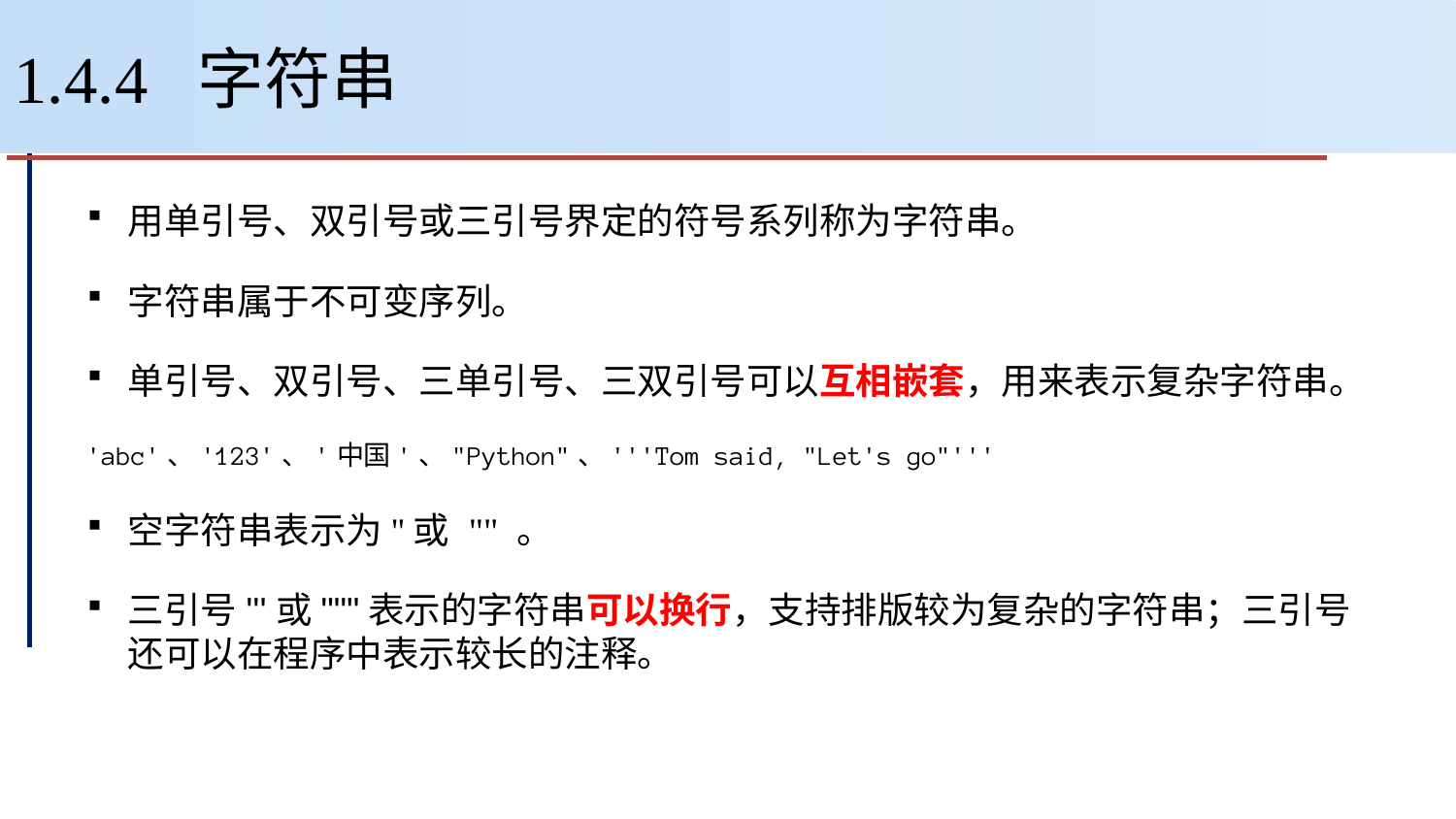

# 1.4.4  字符串
用单引号、双引号或三引号界定的符号系列称为字符串。
字符串属于不可变序列。
单引号、双引号、三单引号、三双引号可以互相嵌套，用来表示复杂字符串。
'abc'、'123'、'中国'、"Python"、'''Tom said, "Let's go"'''
空字符串表示为''或 "" 。
三引号'''或"""表示的字符串可以换行，支持排版较为复杂的字符串；三引号还可以在程序中表示较长的注释。